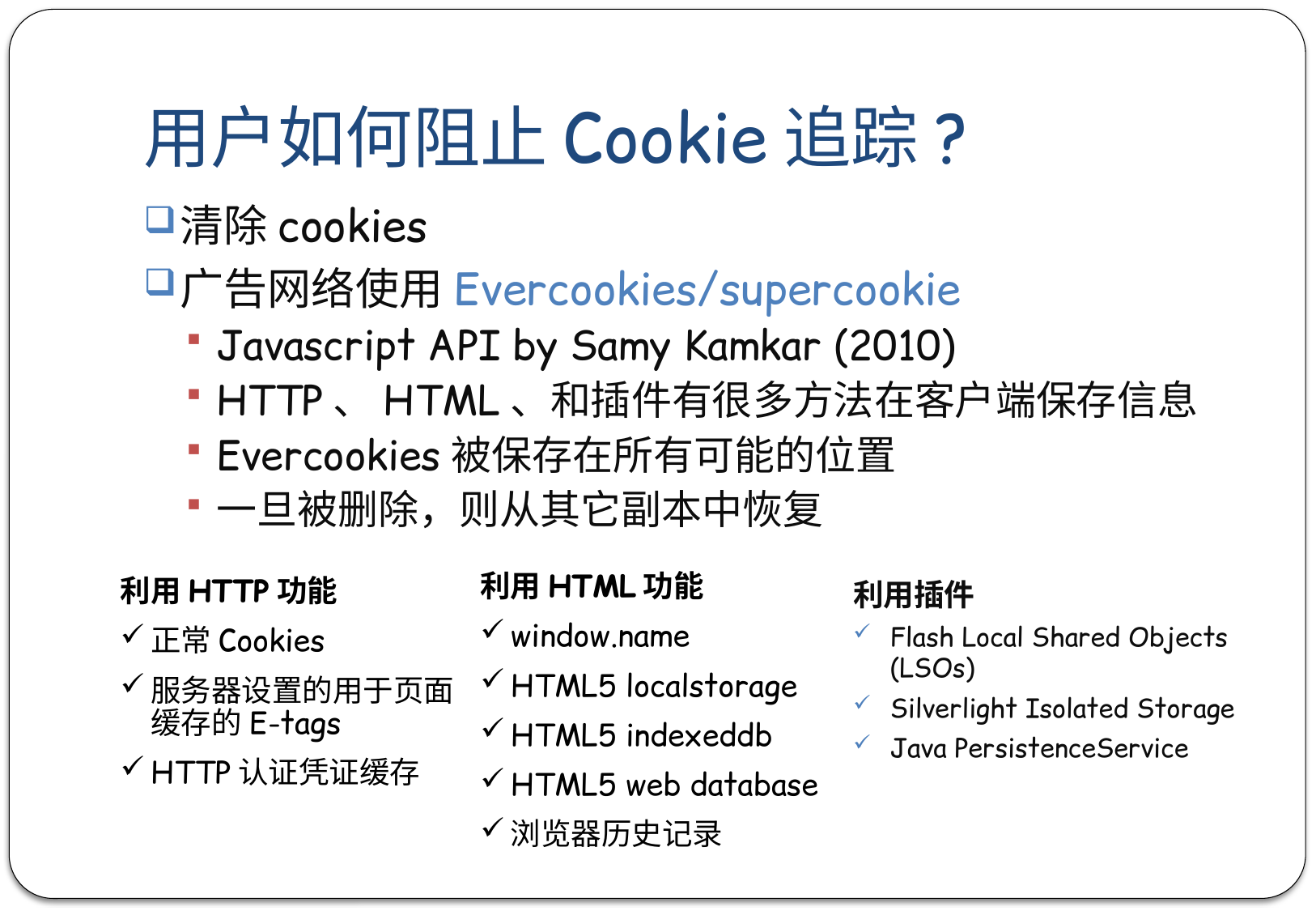

# 用户如何阻止Cookie追踪?
清除cookies
广告网络使用Evercookies/supercookie
Javascript API by Samy Kamkar (2010)
HTTP、HTML、和插件有很多方法在客户端保存信息
Evercookies被保存在所有可能的位置
一旦被删除，则从其它副本中恢复
利用HTML功能
window.name
HTML5 localstorage
HTML5 indexeddb
HTML5 web database
浏览器历史记录

利用插件
Flash Local Shared Objects (LSOs)
Silverlight Isolated Storage
Java PersistenceService
利用HTTP功能
正常Cookies
服务器设置的用于页面缓存的E-tags
HTTP认证凭证缓存